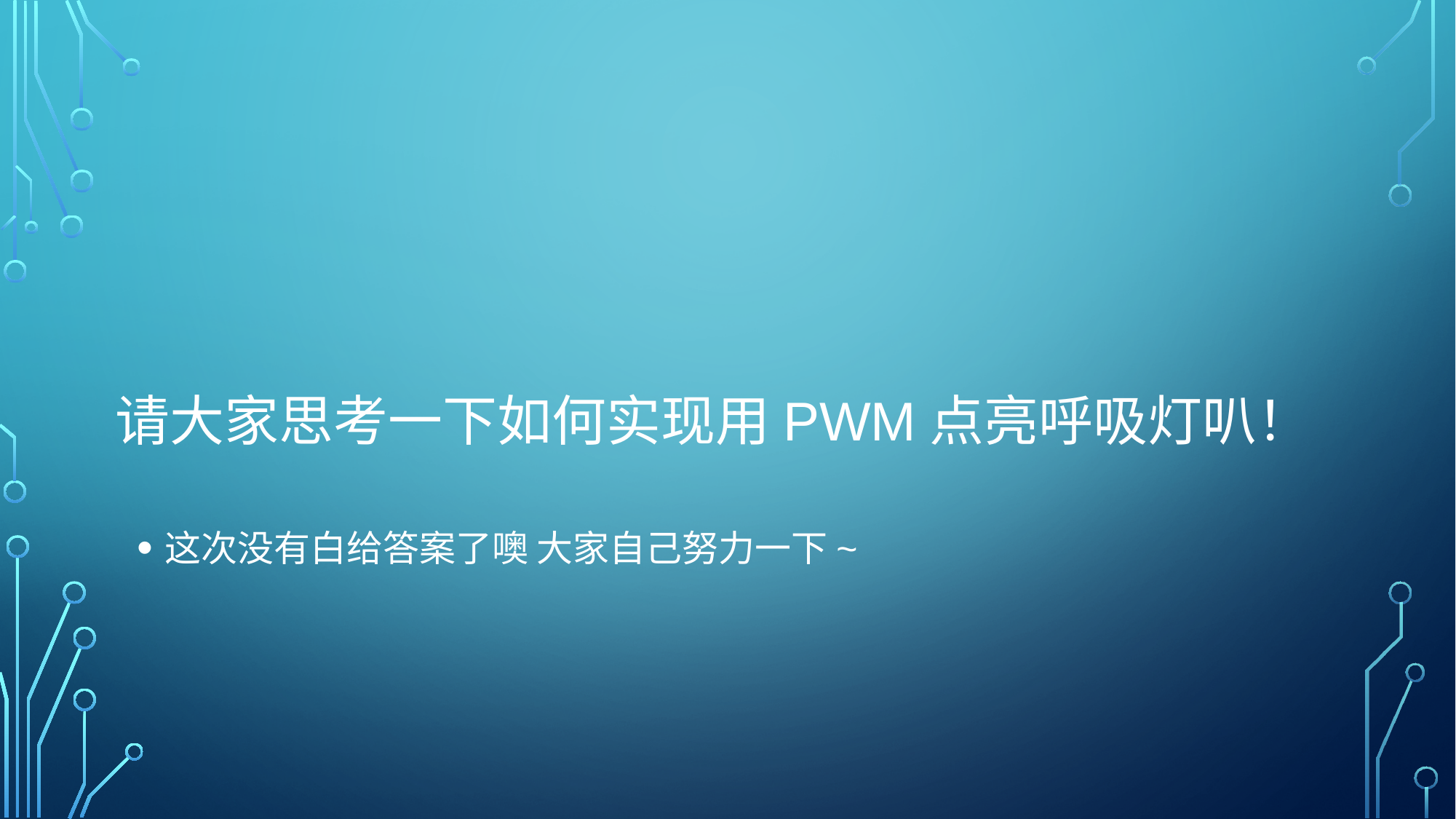

# 请大家思考一下如何实现用PWM点亮呼吸灯叭！
这次没有白给答案了噢 大家自己努力一下~